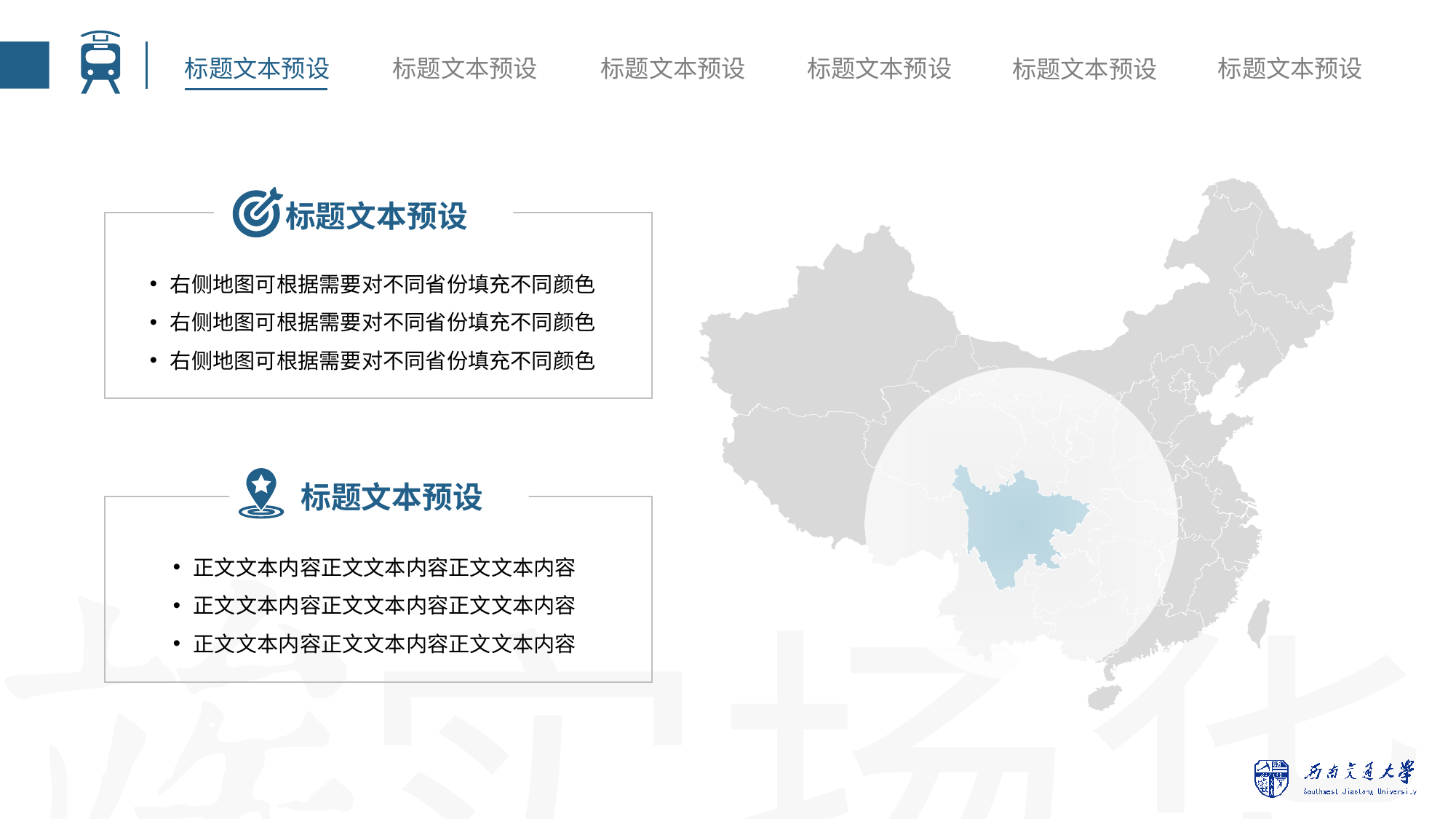

标题文本预设

右侧地图可根据需要对不同省份填充不同颜色
右侧地图可根据需要对不同省份填充不同颜色
右侧地图可根据需要对不同省份填充不同颜色

          标题文本预设

正文文本内容正文文本内容正文文本内容
正文文本内容正文文本内容正文文本内容
正文文本内容正文文本内容正文文本内容